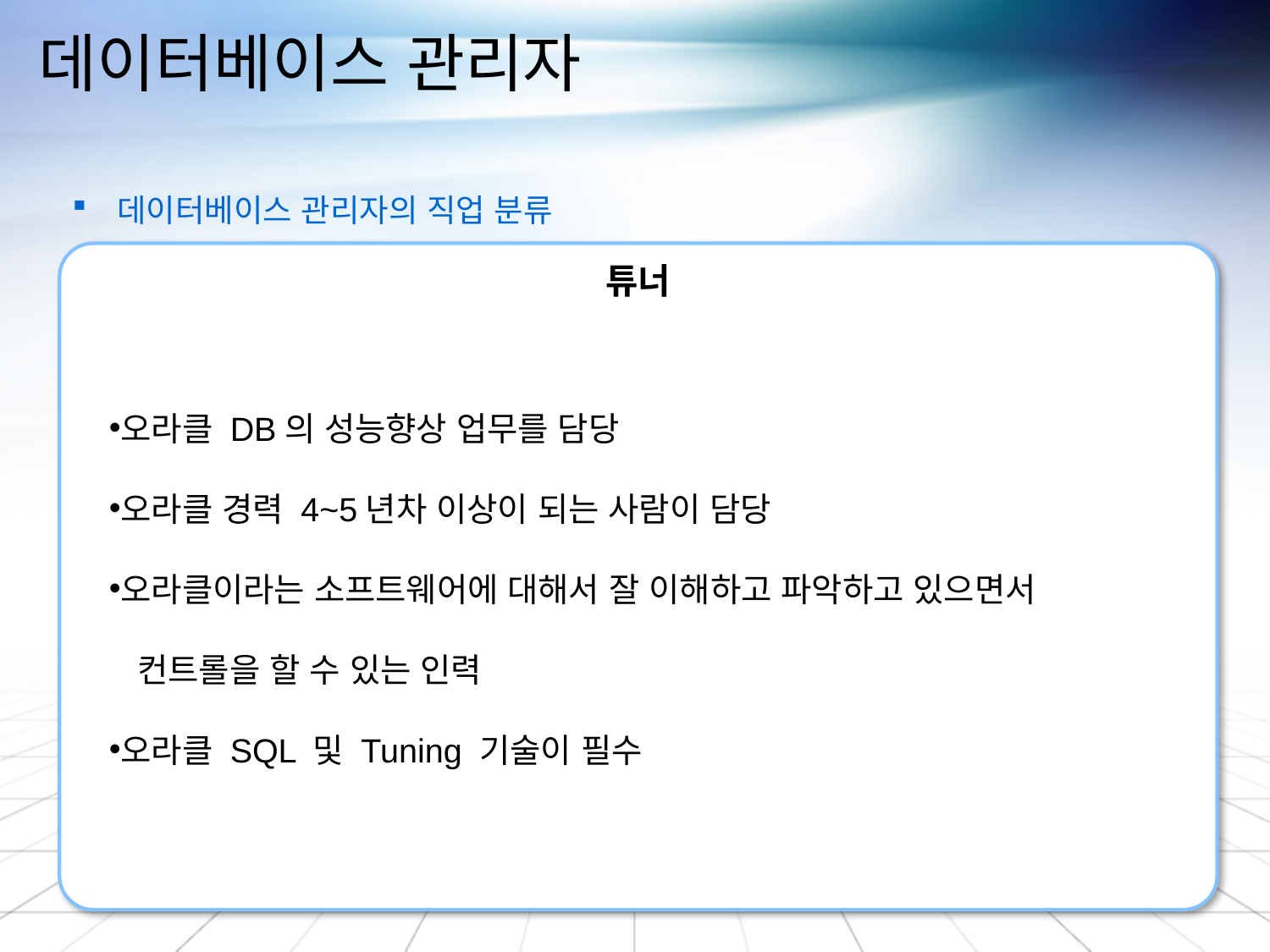

# 데이터베이스 관리자
 데이터베이스 관리자의 직업 분류

튜너
오라클 DB의 성능향상 업무를 담당
오라클 경력 4~5년차 이상이 되는 사람이 담당
오라클이라는 소프트웨어에 대해서 잘 이해하고 파악하고 있으면서
  컨트롤을 할 수 있는 인력
오라클 SQL 및 Tuning 기술이 필수